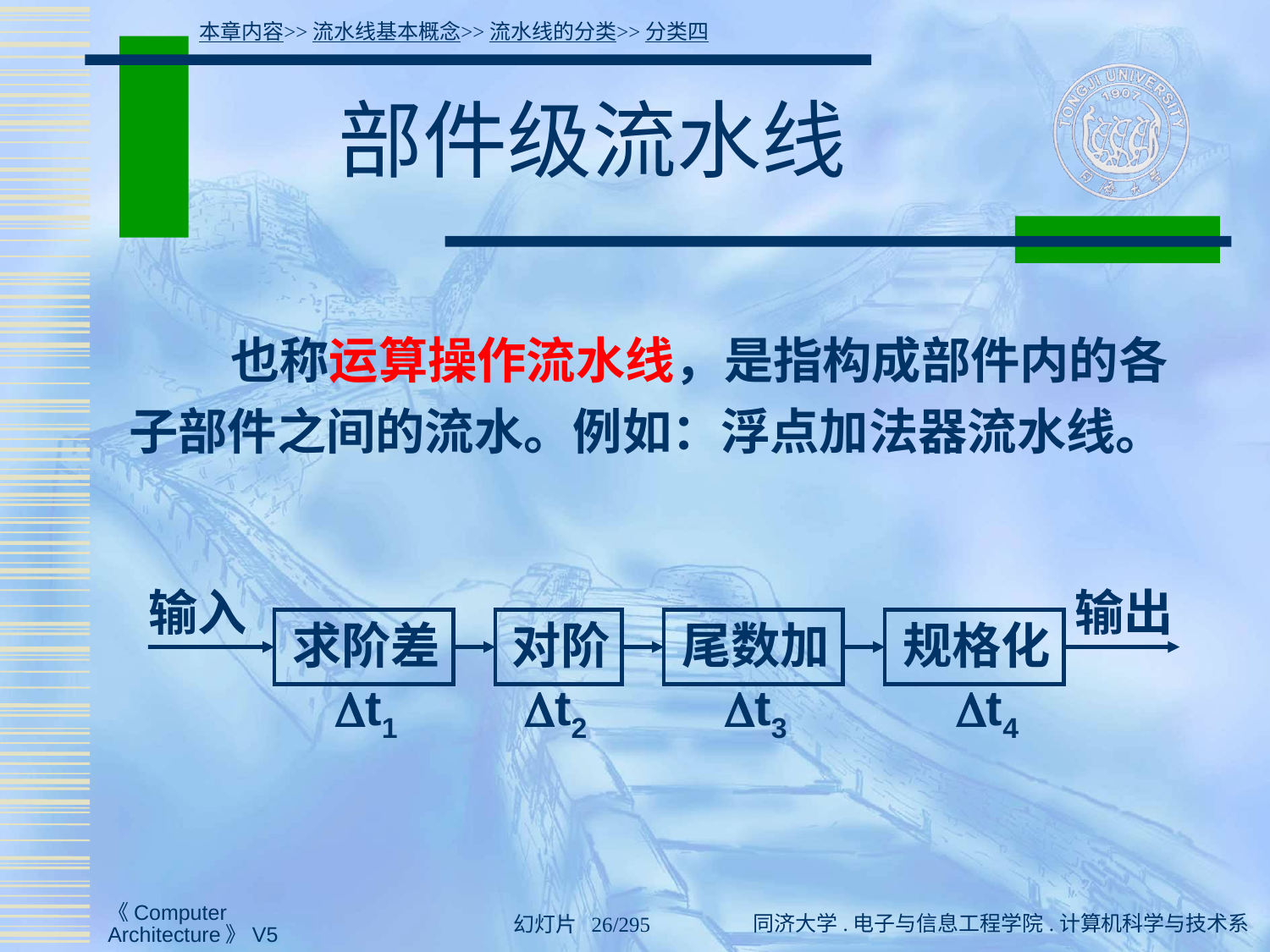

本章内容>>流水线基本概念>>流水线的分类>>分类四
# 部件级流水线
        也称运算操作流水线，是指构成部件内的各子部件之间的流水。例如：浮点加法器流水线。
输入
输出
求阶差
对阶
尾数加
规格化

Δt1
Δt2
Δt3
Δt4